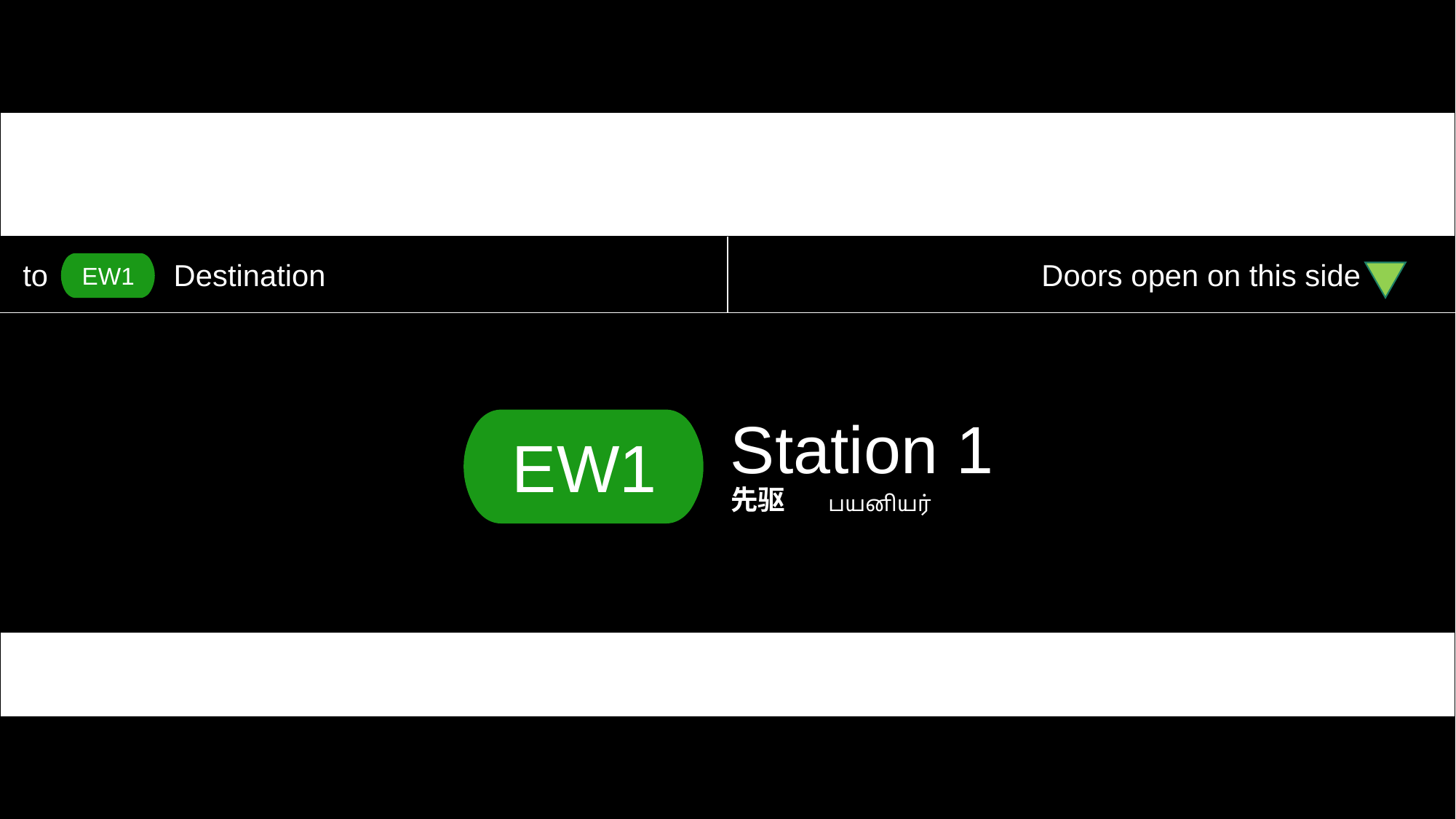

to               Destination
Doors open on this side
EW1

Station 1
先驱
பயனியர்
EW1